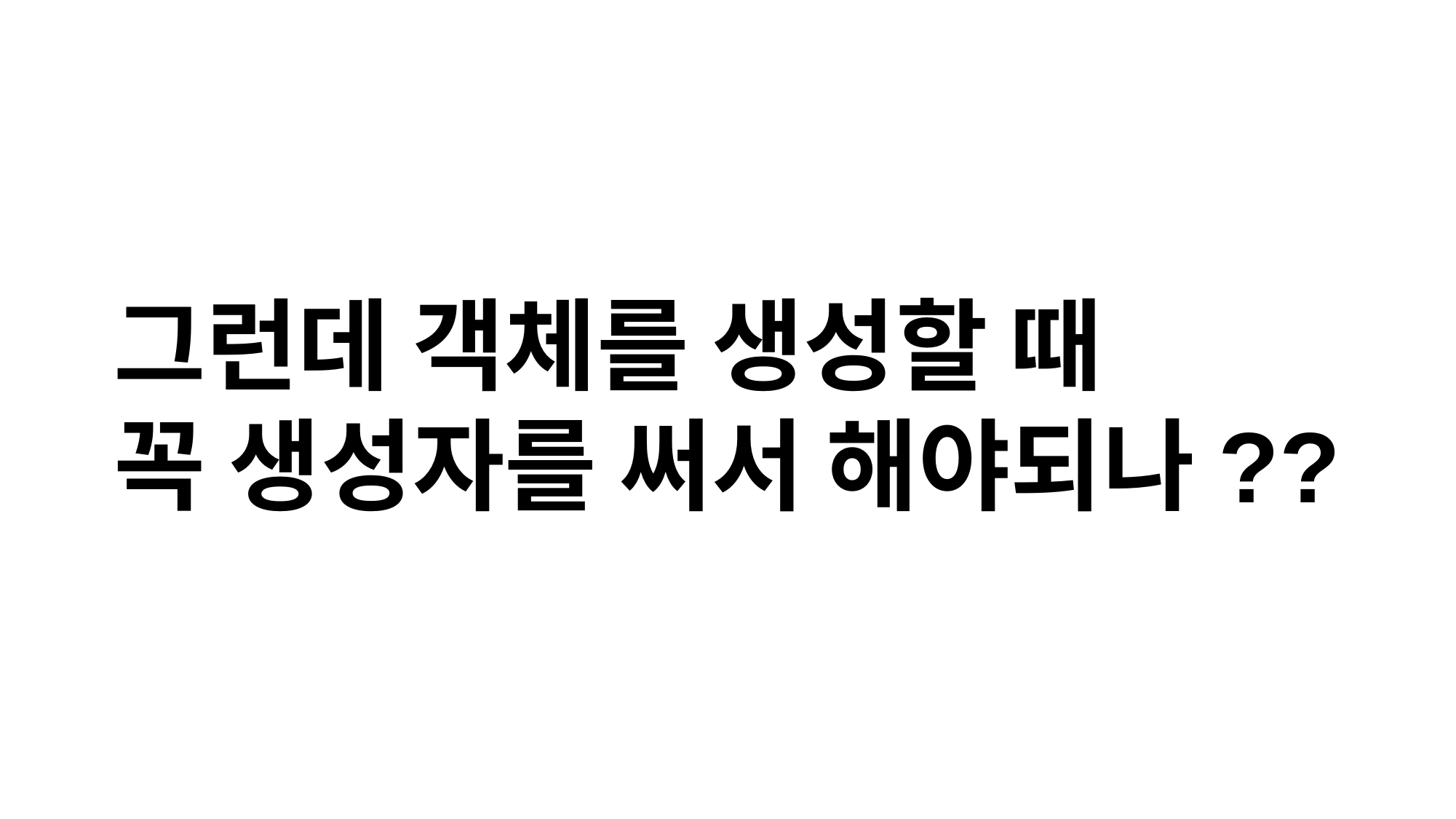

그런데 객체를 생성할 때
꼭 생성자를 써서 해야되나??